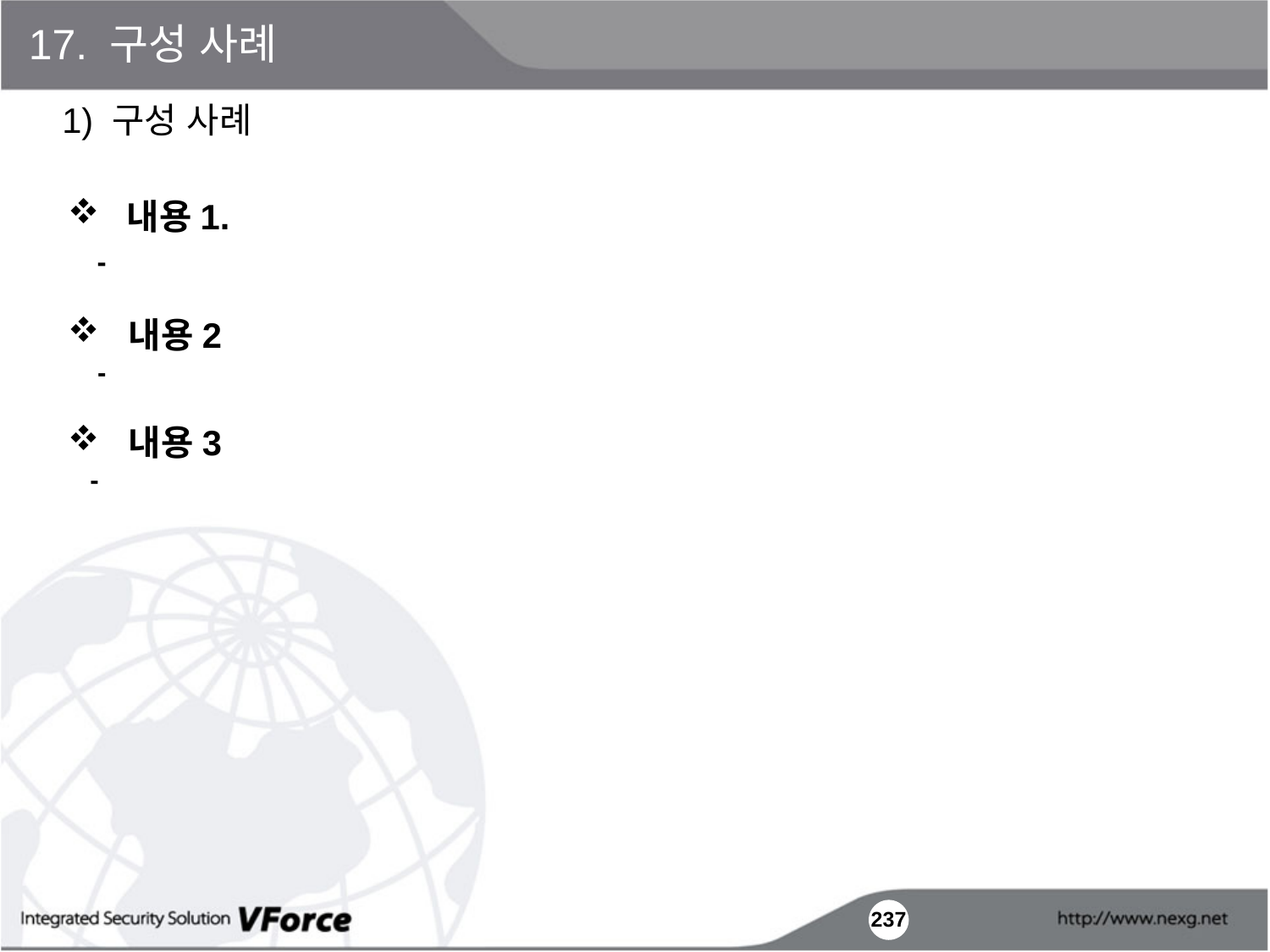

17. 구성 사례
1) 구성 사례
  내용1.
   -

  내용2
    -

  내용3
   -